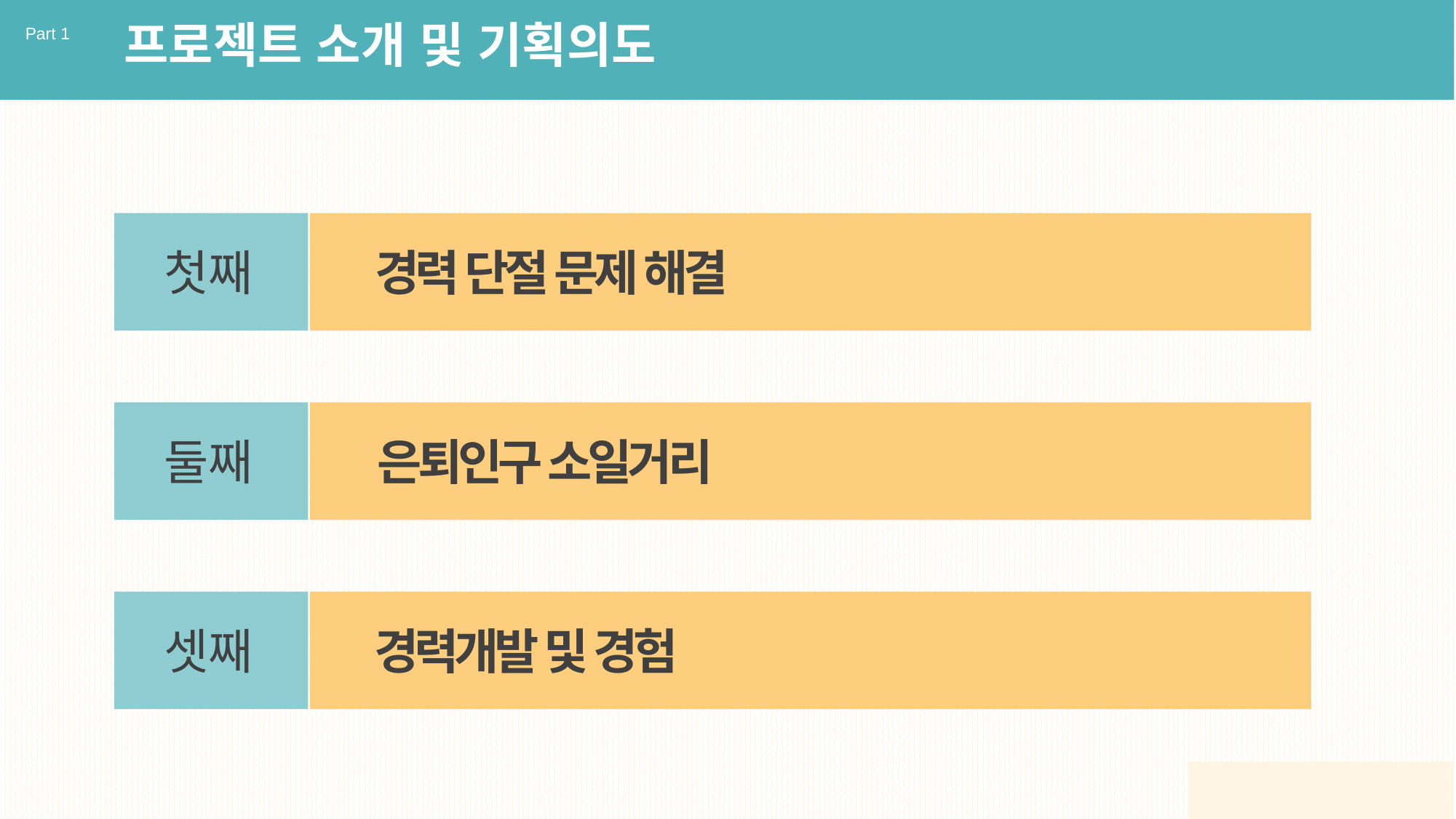

프로젝트 소개 및 기획의도
Part 1

첫째
경력 단절 문제 해결

둘째
은퇴인구 소일거리

셋째
경력개발 및 경험